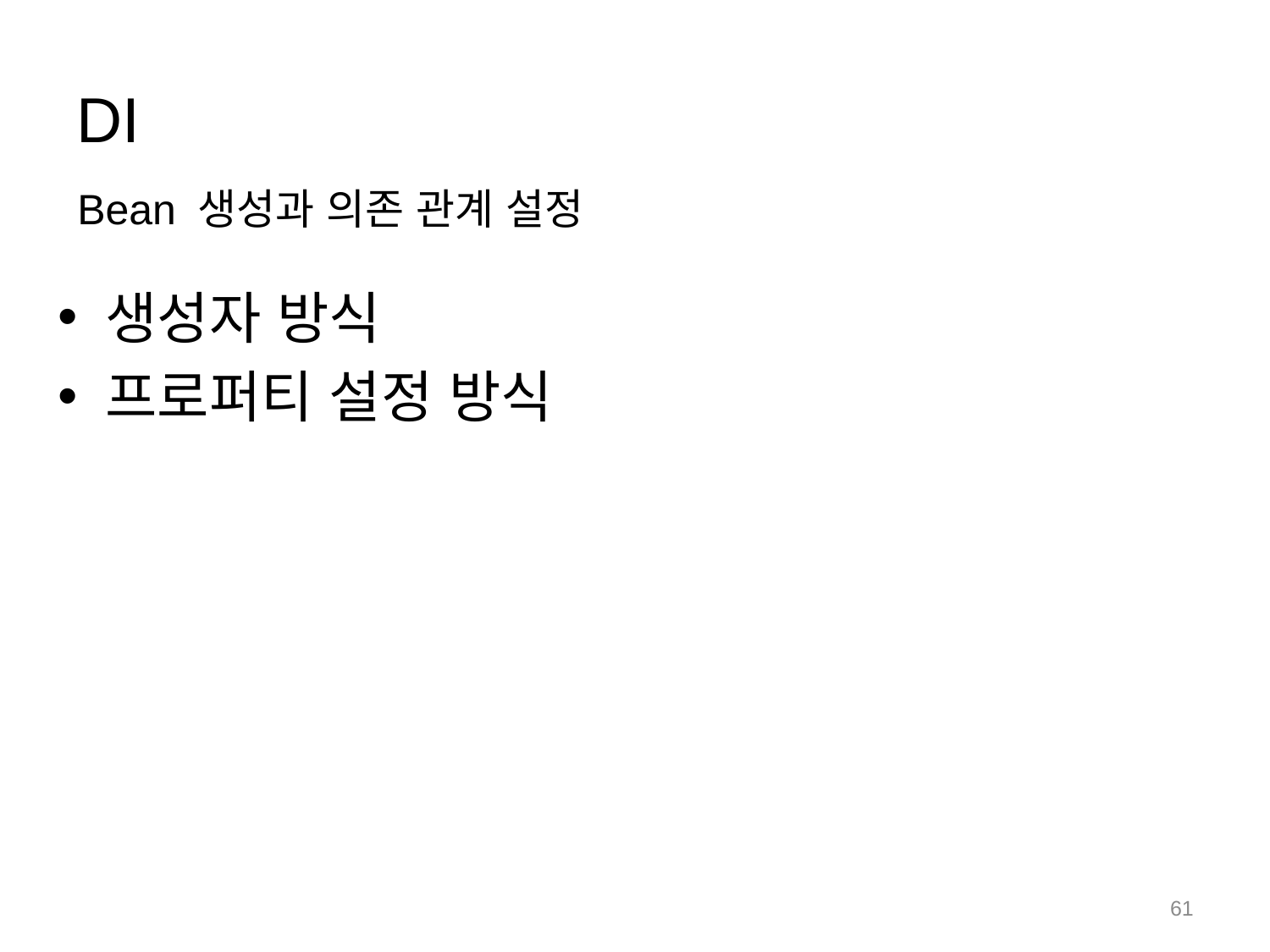

# DI
Bean 생성과 의존 관계 설정
생성자 방식
프로퍼티 설정 방식
61